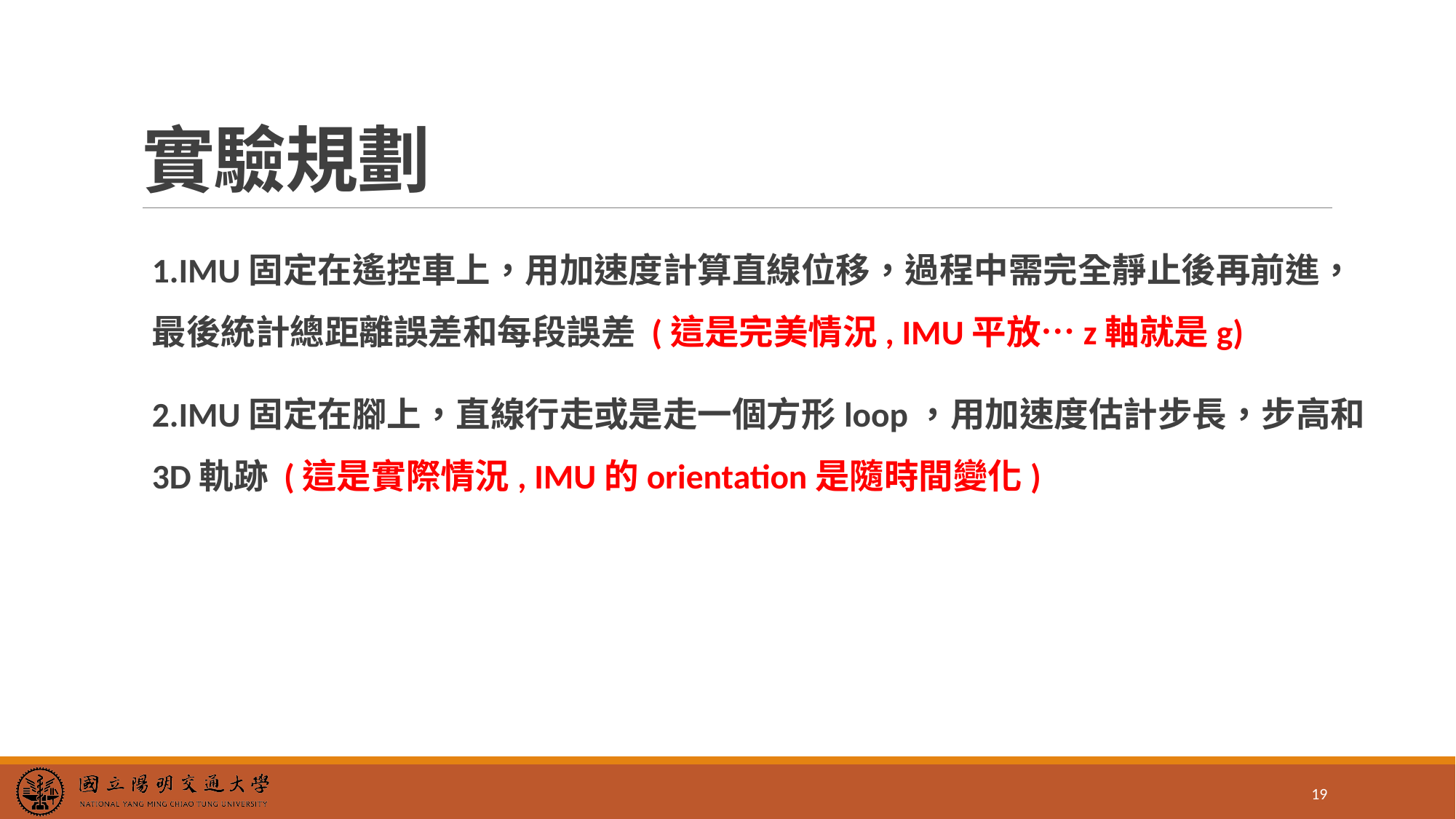

# 實驗規劃
1.IMU固定在遙控車上，用加速度計算直線位移，過程中需完全靜止後再前進，最後統計總距離誤差和每段誤差 (這是完美情況, IMU平放…z軸就是g)
2.IMU固定在腳上，直線行走或是走一個方形loop，用加速度估計步長，步高和3D軌跡 (這是實際情況, IMU的orientation是隨時間變化)

19